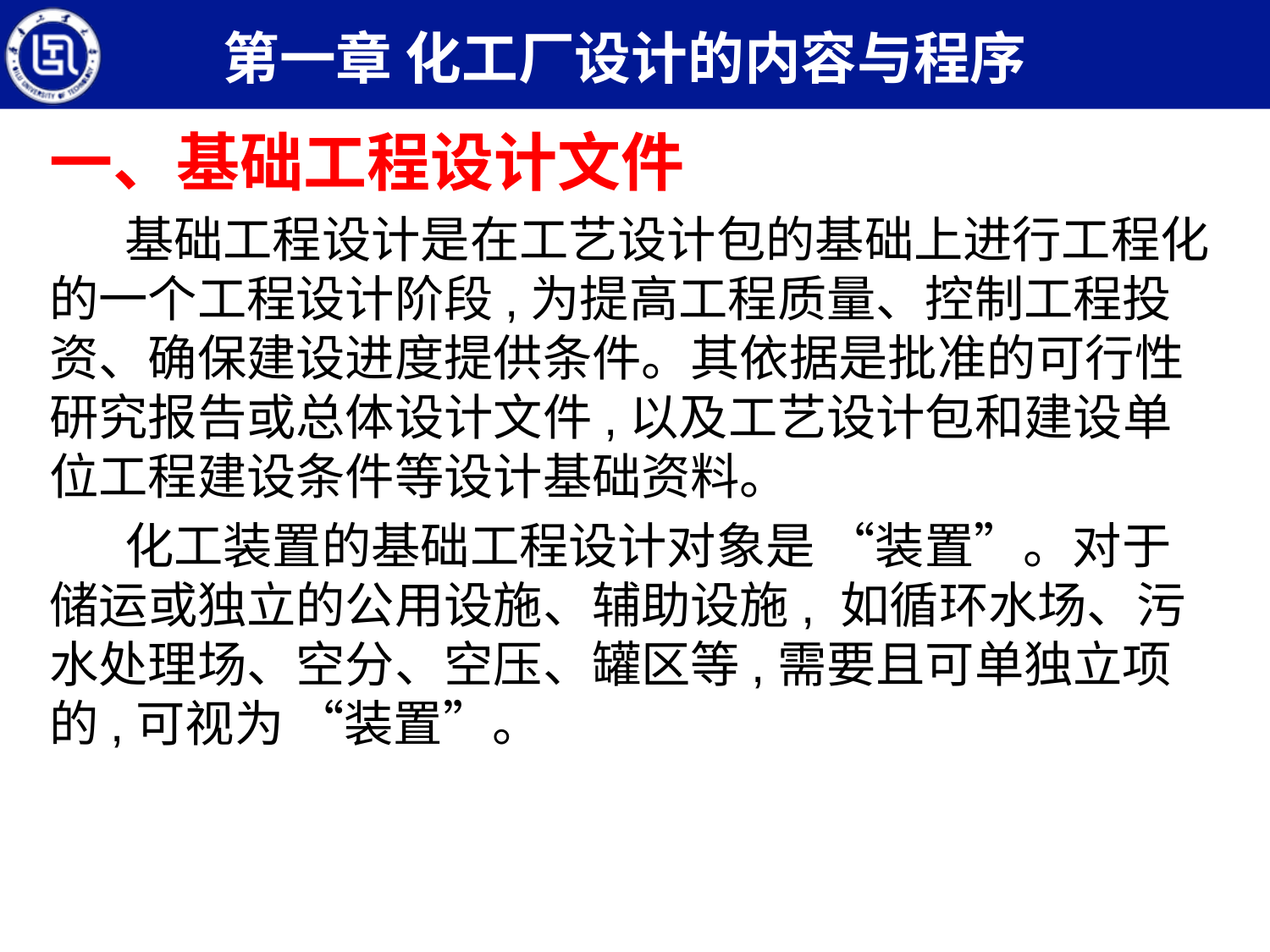

第一章 化工厂设计的内容与程序
一、基础工程设计文件
基础工程设计是在工艺设计包的基础上进行工程化的一个工程设计阶段,为提高工程质量、控制工程投资、确保建设进度提供条件。其依据是批准的可行性研究报告或总体设计文件,以及工艺设计包和建设单位工程建设条件等设计基础资料。
化工装置的基础工程设计对象是 “装置”。对于储运或独立的公用设施、辅助设施, 如循环水场、污水处理场、空分、空压、罐区等,需要且可单独立项的,可视为 “装置”。